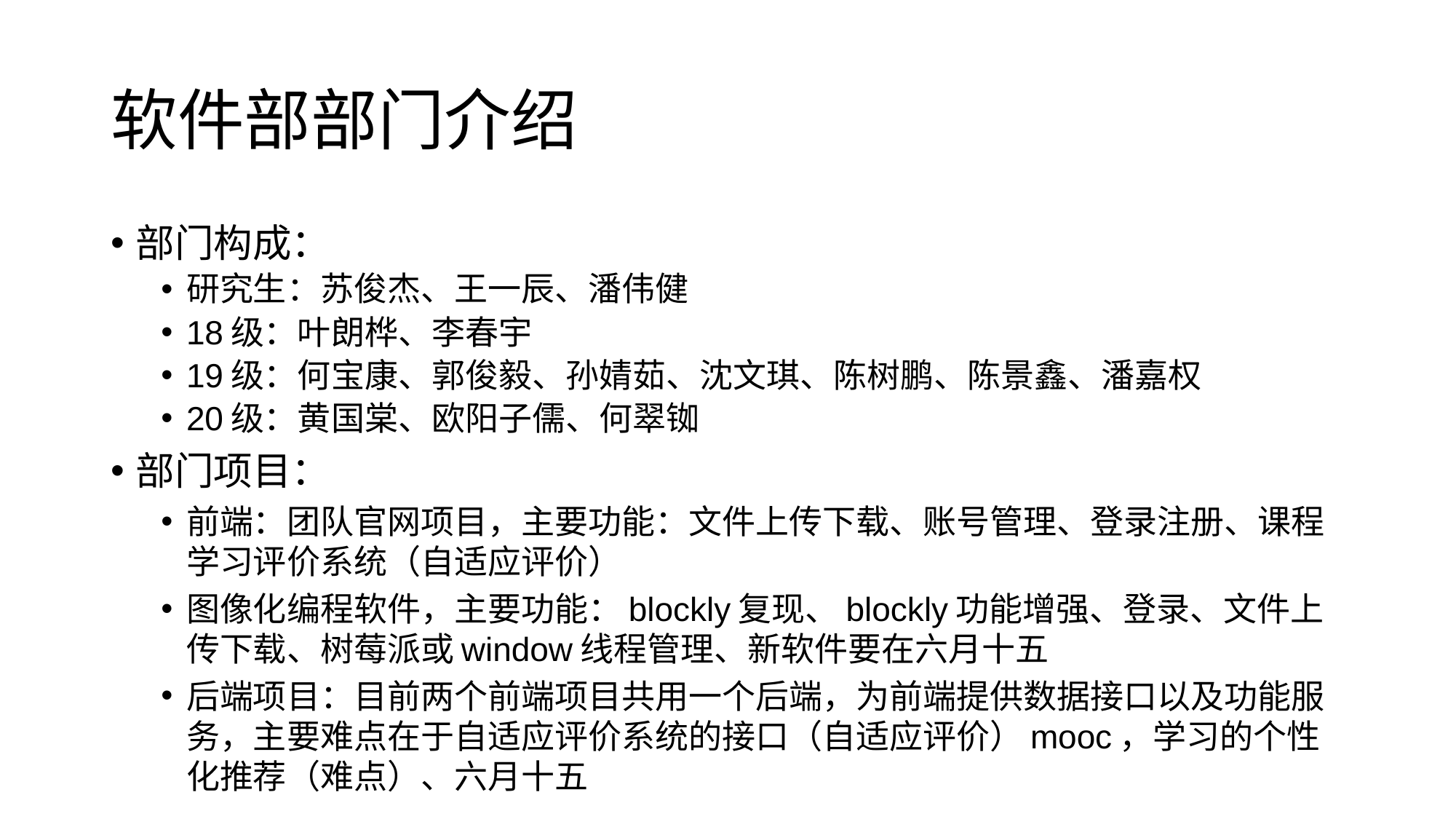

# 软件部部门介绍
部门构成：
研究生：苏俊杰、王一辰、潘伟健
18级：叶朗桦、李春宇
19级：何宝康、郭俊毅、孙婧茹、沈文琪、陈树鹏、陈景鑫、潘嘉权
20级：黄国棠、欧阳子儒、何翠铷
部门项目：
前端：团队官网项目，主要功能：文件上传下载、账号管理、登录注册、课程学习评价系统（自适应评价）
图像化编程软件，主要功能：blockly复现、blockly功能增强、登录、文件上传下载、树莓派或window线程管理、新软件要在六月十五
后端项目：目前两个前端项目共用一个后端，为前端提供数据接口以及功能服务，主要难点在于自适应评价系统的接口（自适应评价）mooc，学习的个性化推荐（难点）、六月十五